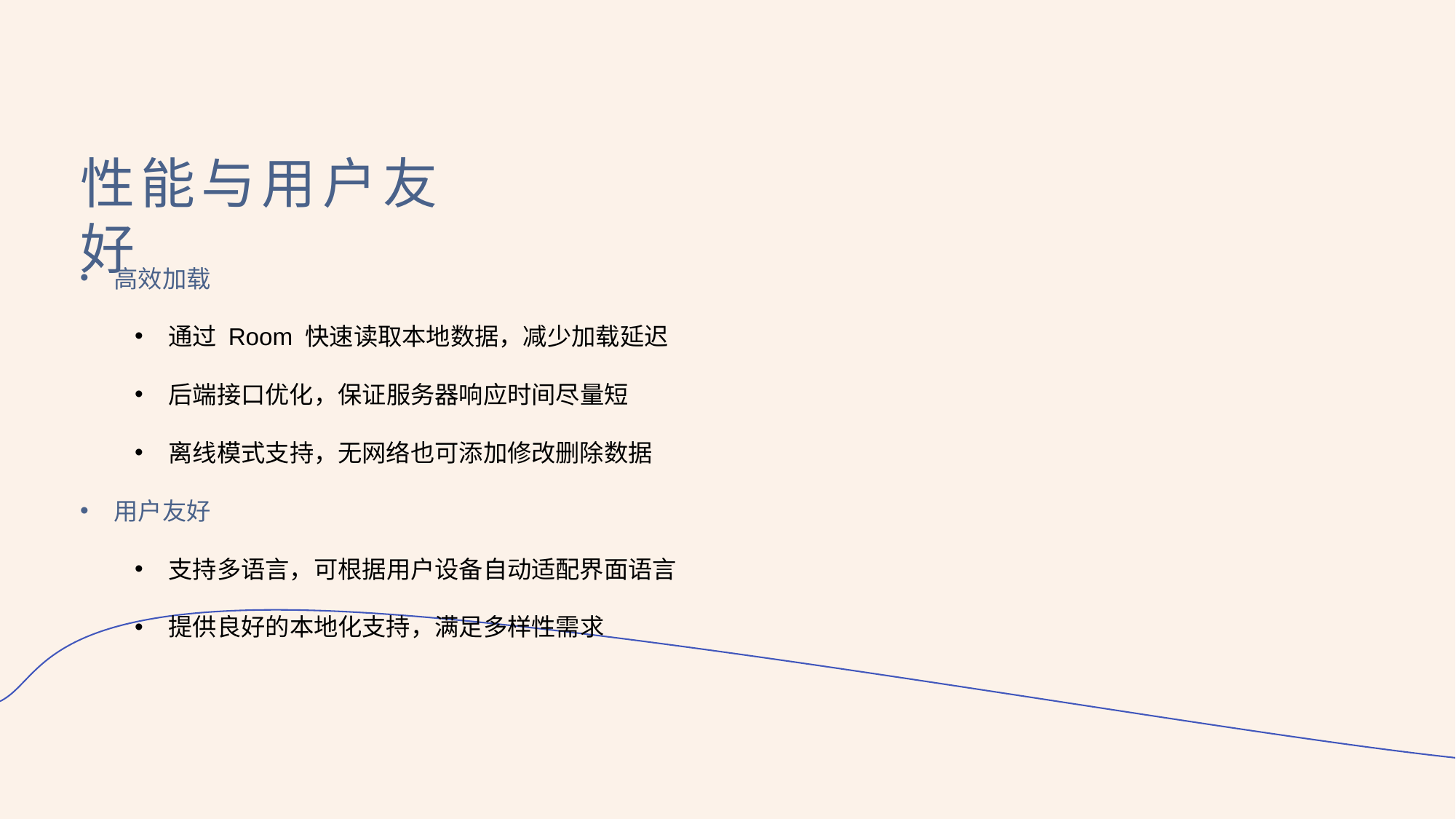

性能与用户友好
高效加载
通过 Room 快速读取本地数据，减少加载延迟
后端接口优化，保证服务器响应时间尽量短
离线模式支持，无网络也可添加修改删除数据
用户友好
支持多语言，可根据用户设备自动适配界面语言
提供良好的本地化支持，满足多样性需求